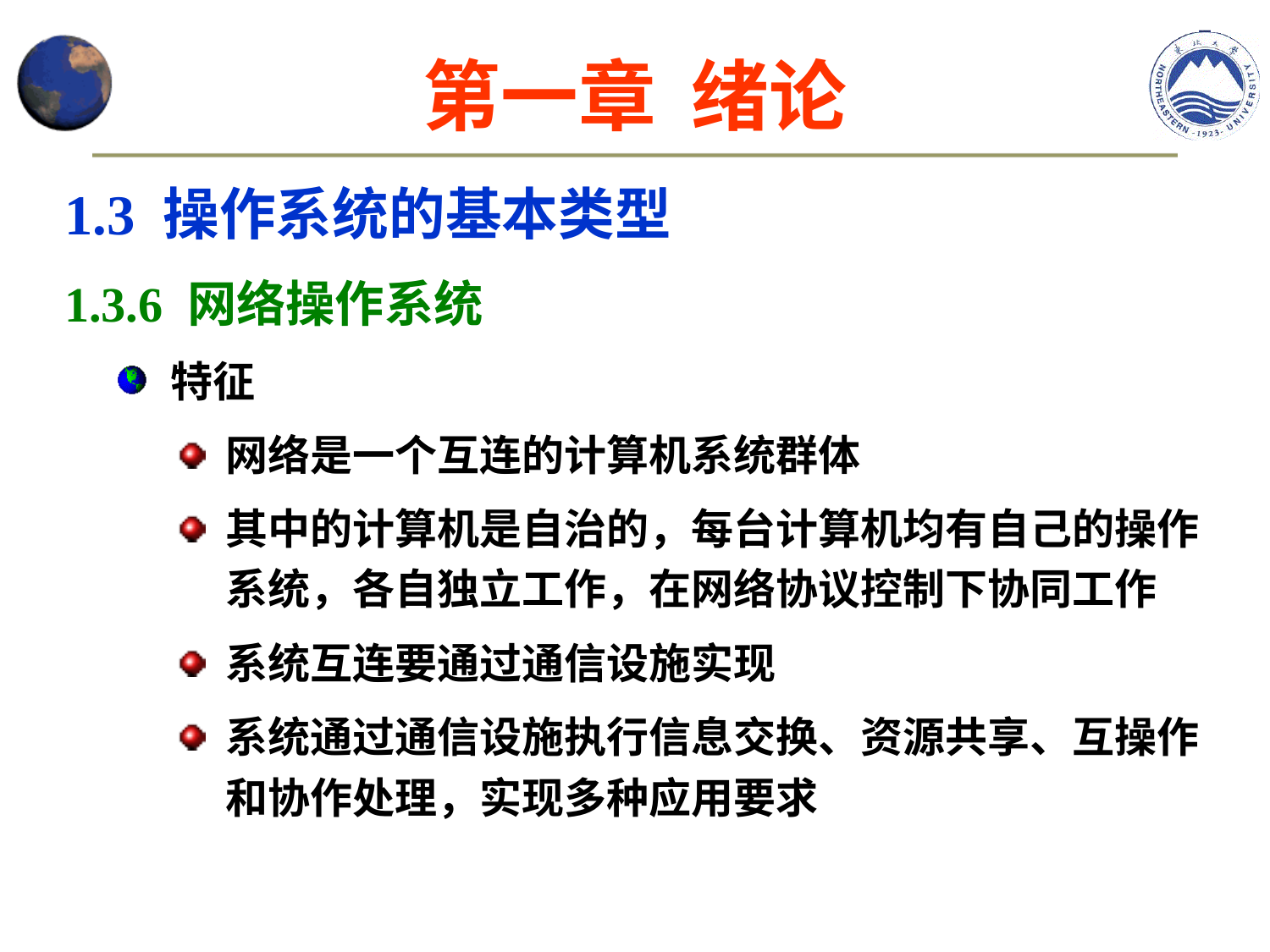

# 第一章  绪论
1.3 操作系统的基本类型
1.3.6 网络操作系统
 特征
网络是一个互连的计算机系统群体
其中的计算机是自治的，每台计算机均有自己的操作系统，各自独立工作，在网络协议控制下协同工作
系统互连要通过通信设施实现
系统通过通信设施执行信息交换、资源共享、互操作和协作处理，实现多种应用要求